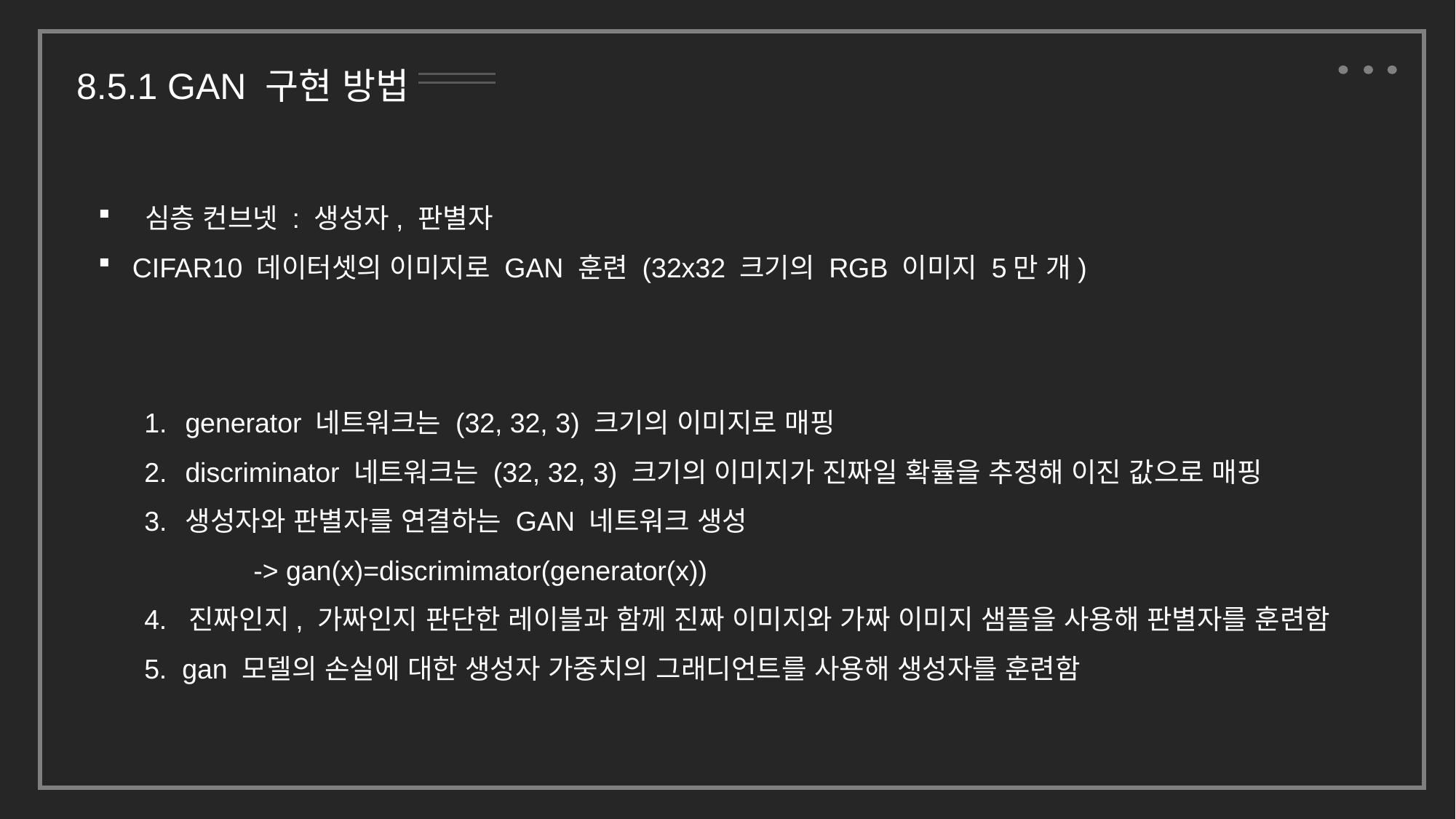

8.5.1 GAN 구현 방법

 심층 컨브넷 : 생성자, 판별자
CIFAR10 데이터셋의 이미지로 GAN 훈련 (32x32 크기의 RGB 이미지 5만 개)

generator 네트워크는 (32, 32, 3) 크기의 이미지로 매핑
discriminator 네트워크는 (32, 32, 3) 크기의 이미지가 진짜일 확률을 추정해 이진 값으로 매핑
생성자와 판별자를 연결하는 GAN 네트워크 생성
	-> gan(x)=discrimimator(generator(x))
4.  진짜인지, 가짜인지 판단한 레이블과 함께 진짜 이미지와 가짜 이미지 샘플을 사용해 판별자를 훈련함
5.  gan 모델의 손실에 대한 생성자 가중치의 그래디언트를 사용해 생성자를 훈련함